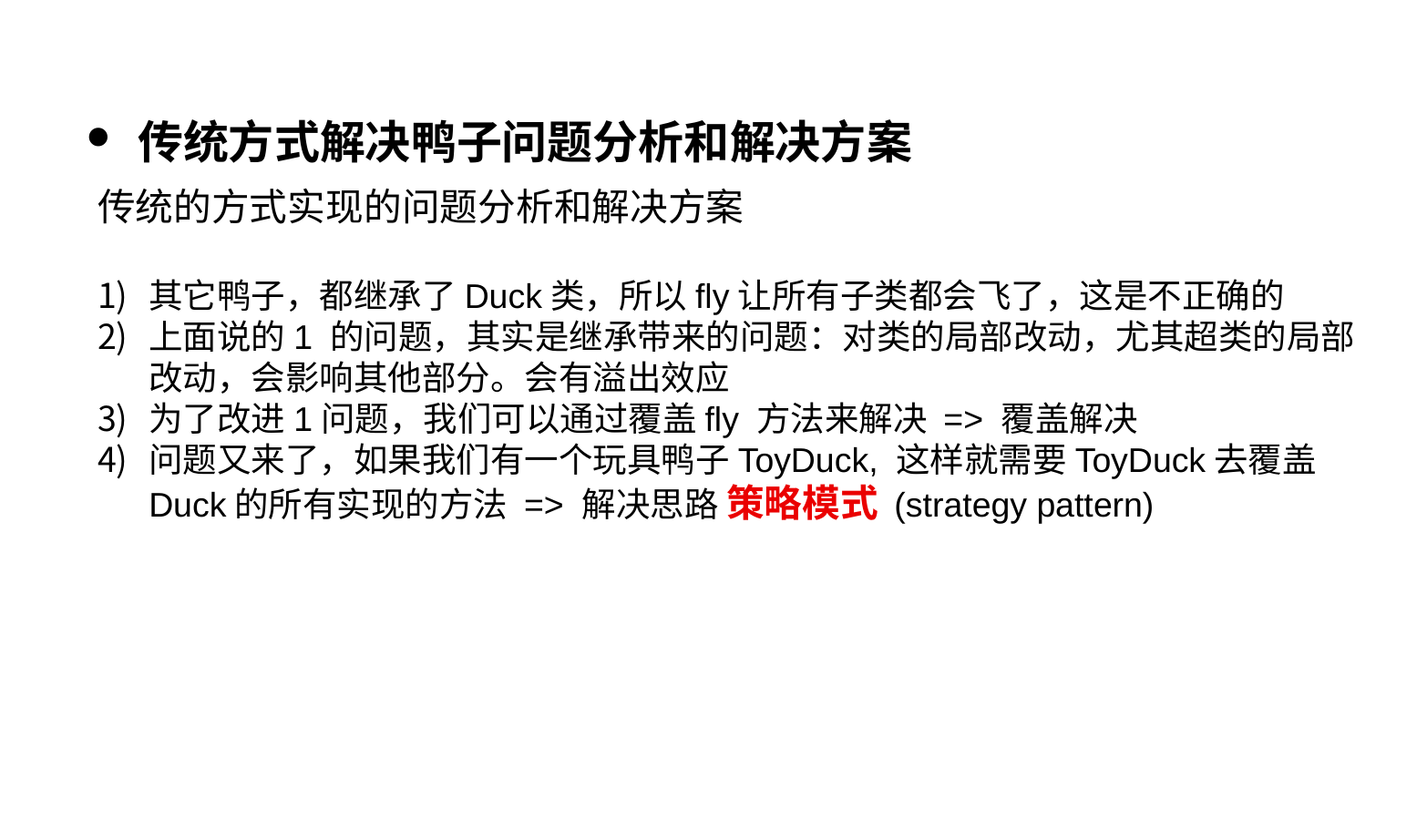

传统方式解决鸭子问题分析和解决方案
传统的方式实现的问题分析和解决方案

其它鸭子，都继承了Duck类，所以fly让所有子类都会飞了，这是不正确的
上面说的1 的问题，其实是继承带来的问题：对类的局部改动，尤其超类的局部改动，会影响其他部分。会有溢出效应
为了改进1问题，我们可以通过覆盖fly 方法来解决 => 覆盖解决
问题又来了，如果我们有一个玩具鸭子ToyDuck, 这样就需要ToyDuck去覆盖Duck的所有实现的方法 => 解决思路 策略模式 (strategy pattern)